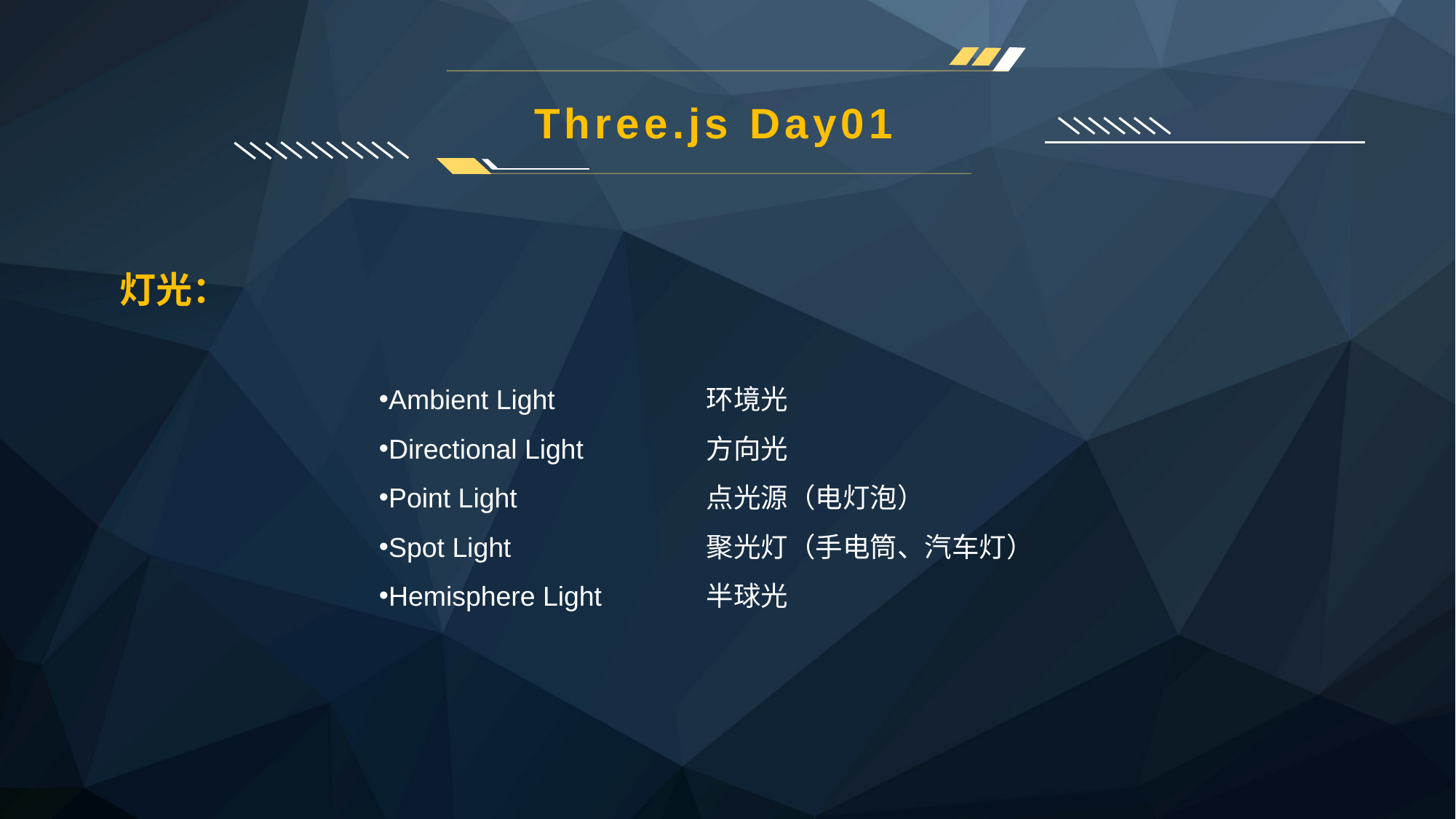

Three.js Day01

灯光：
Ambient Light		环境光
Directional Light		方向光
Point Light		点光源（电灯泡）
Spot Light		聚光灯（手电筒、汽车灯）
Hemisphere Light	半球光